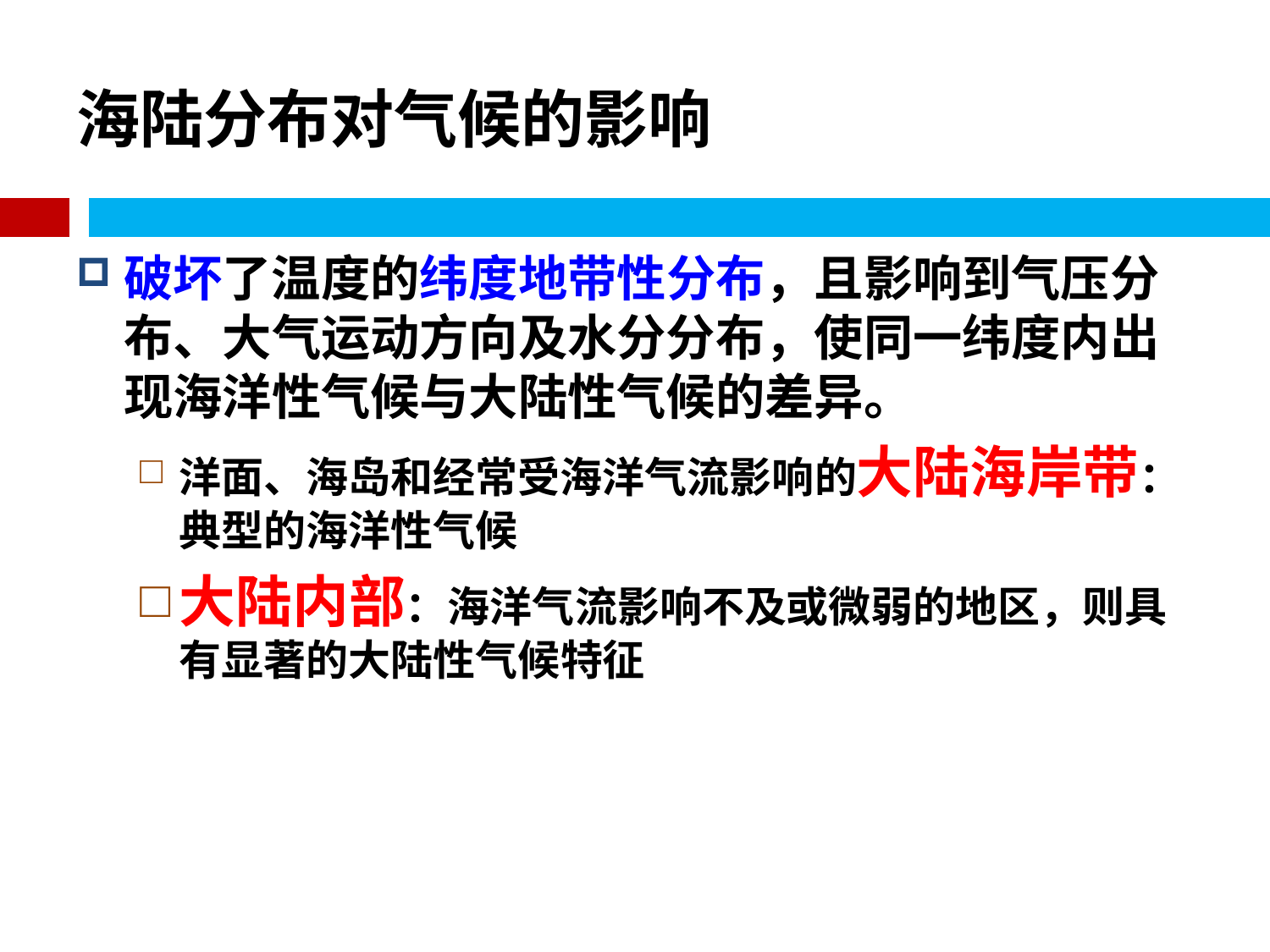

# 海陆分布对气候的影响
破坏了温度的纬度地带性分布，且影响到气压分布、大气运动方向及水分分布，使同一纬度内出现海洋性气候与大陆性气候的差异。
洋面、海岛和经常受海洋气流影响的大陆海岸带：典型的海洋性气候
大陆内部：海洋气流影响不及或微弱的地区，则具有显著的大陆性气候特征